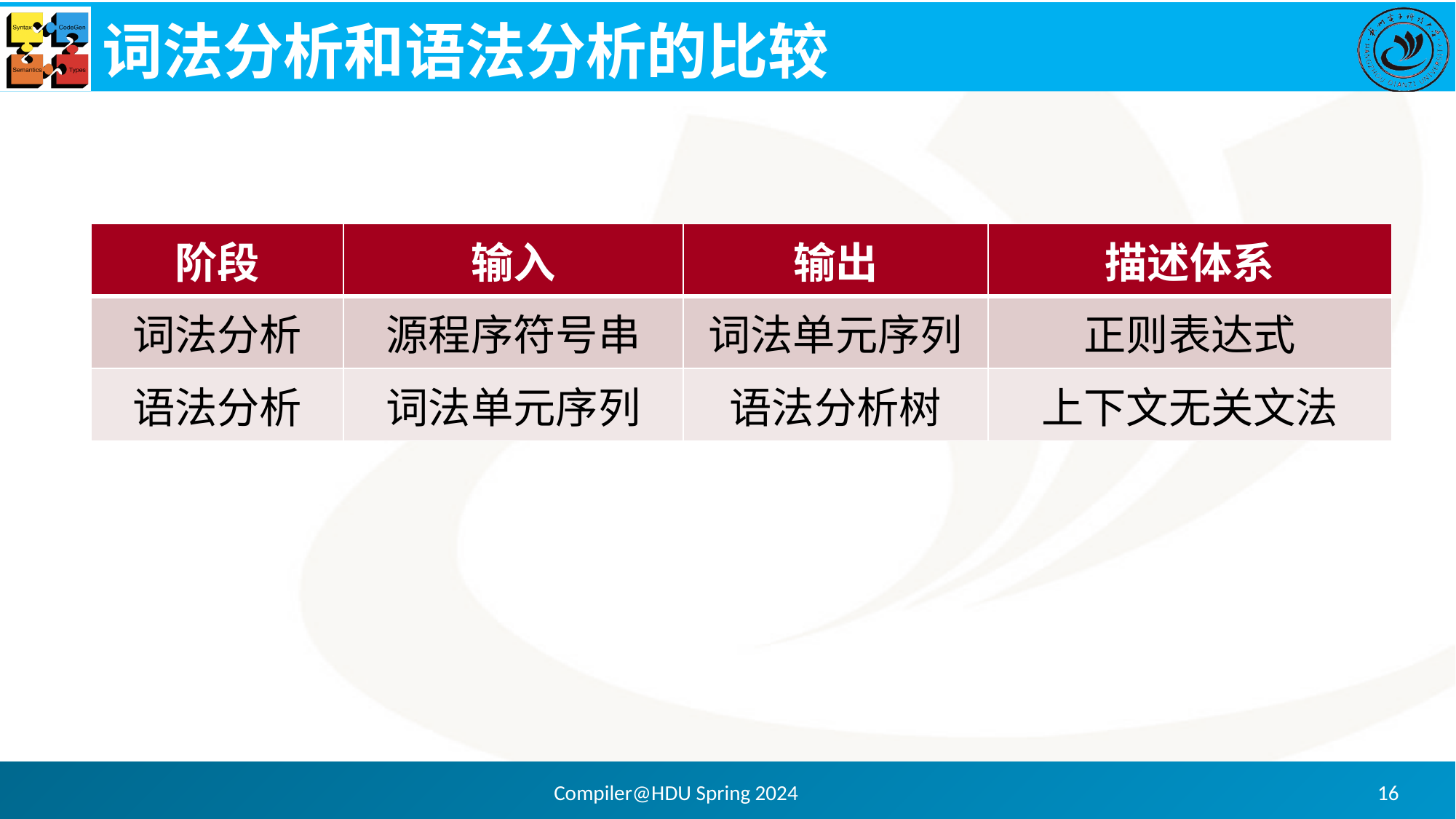

# 词法分析和语法分析的比较
| 阶段 | 输入 | 输出 | 描述体系 |
| --- | --- | --- | --- |
| 词法分析 | 源程序符号串 | 词法单元序列 | 正则表达式 |
| 语法分析 | 词法单元序列 | 语法分析树 | 上下文无关文法 |
Compiler@HDU Spring 2024
16